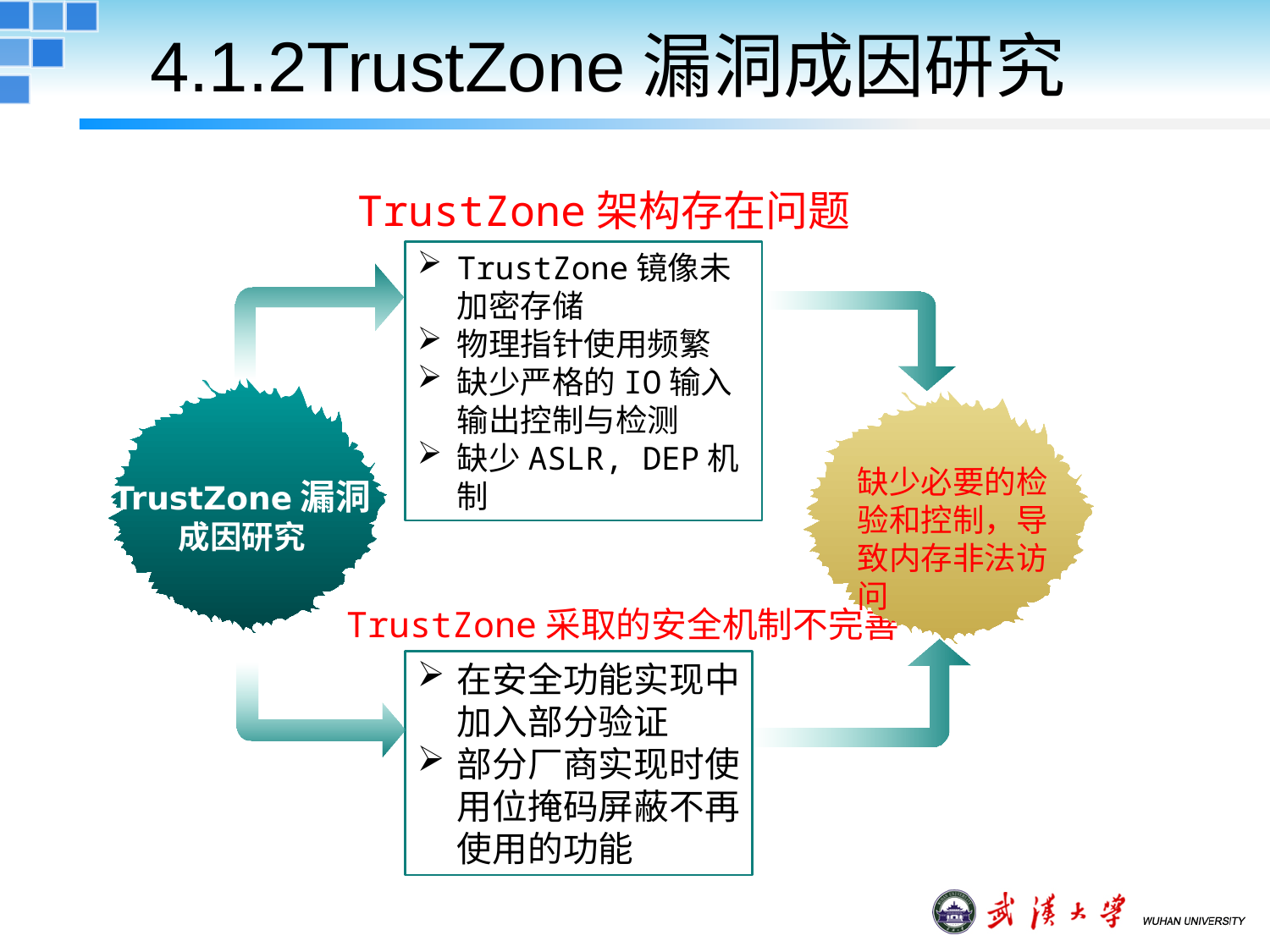

# 4.1.2TrustZone漏洞成因研究
TrustZone架构存在问题
TrustZone镜像未加密存储
物理指针使用频繁
缺少严格的IO输入输出控制与检测
缺少ASLR, DEP机制

缺少必要的检验和控制，导致内存非法访问
TrustZone漏洞
成因研究

TrustZone采取的安全机制不完善
在安全功能实现中加入部分验证
部分厂商实现时使用位掩码屏蔽不再使用的功能